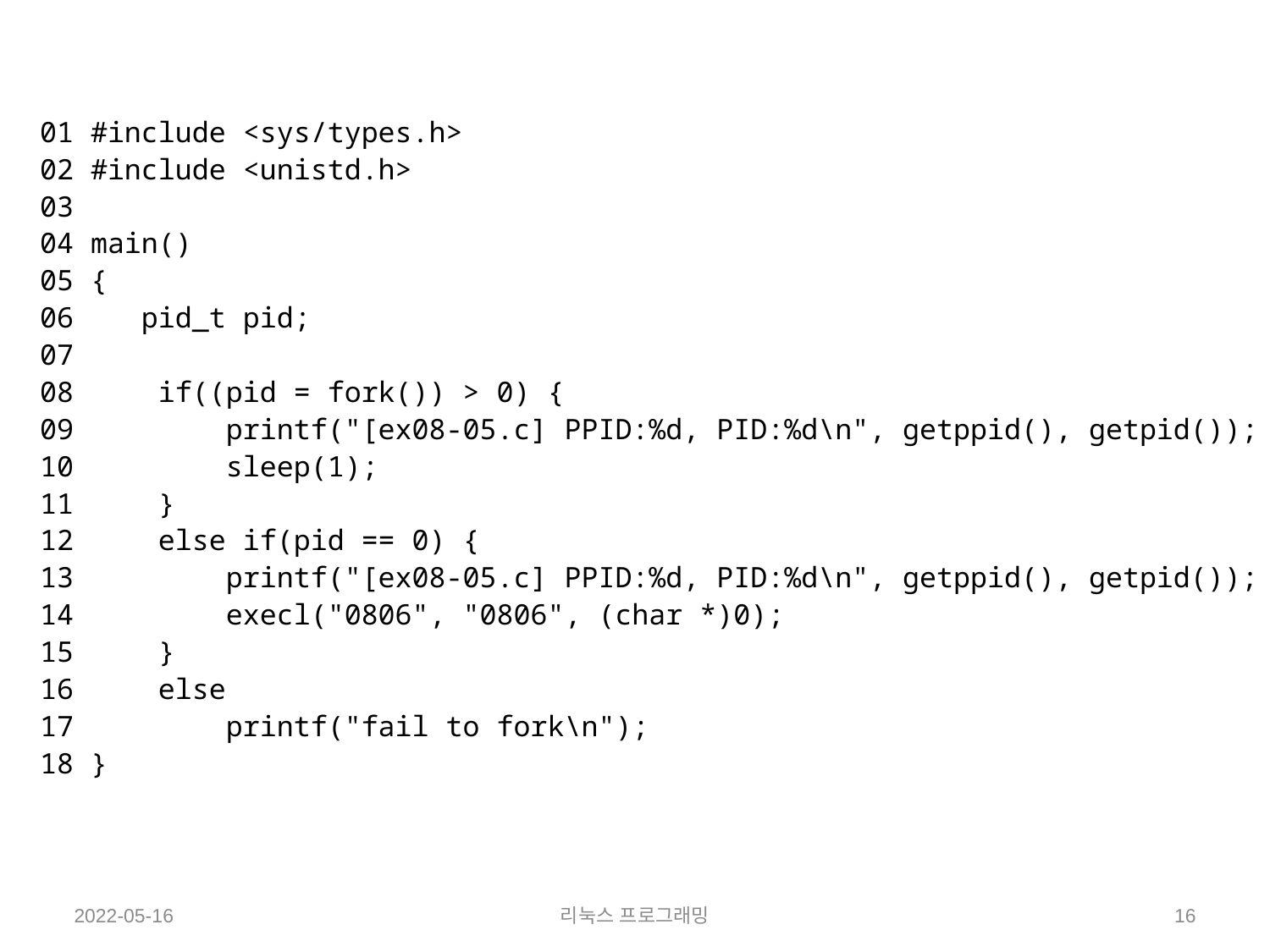

01 #include <sys/types.h>
02 #include <unistd.h>
03
04 main()
05 {
06    pid_t pid;
07
08     if((pid = fork()) > 0) {
09         printf("[ex08-05.c] PPID:%d, PID:%d\n", getppid(), getpid());
10         sleep(1);
11     }
12     else if(pid == 0) {
13         printf("[ex08-05.c] PPID:%d, PID:%d\n", getppid(), getpid());
14         execl("0806", "0806", (char *)0);
15     }
16     else
17         printf("fail to fork\n");
18 }
2022-05-16
리눅스 프로그래밍
16